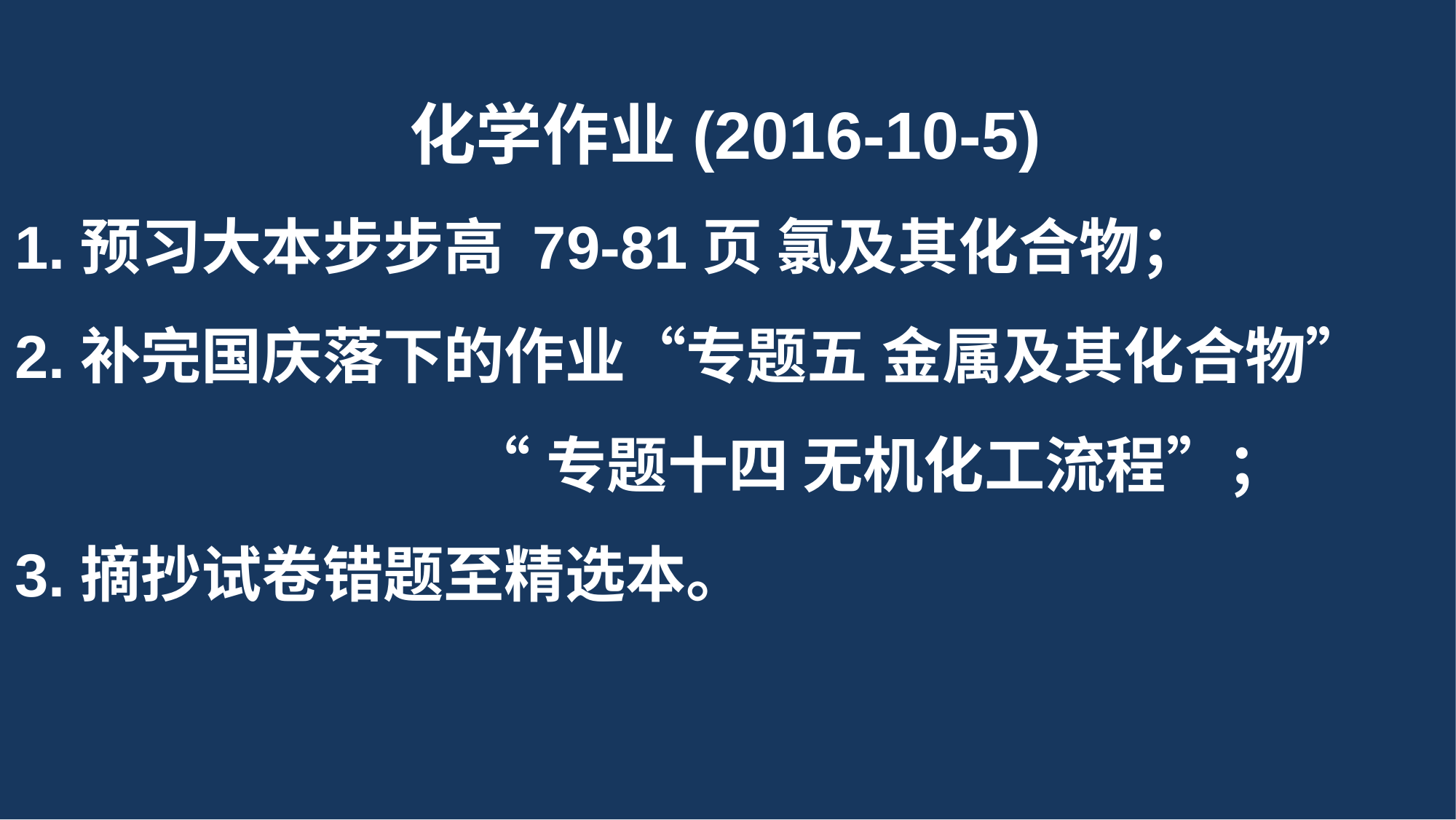

化学作业(2016-10-5)
1.预习大本步步高 79-81页 氯及其化合物；
2.补完国庆落下的作业“专题五 金属及其化合物”
                                 “专题十四 无机化工流程”；
3.摘抄试卷错题至精选本。